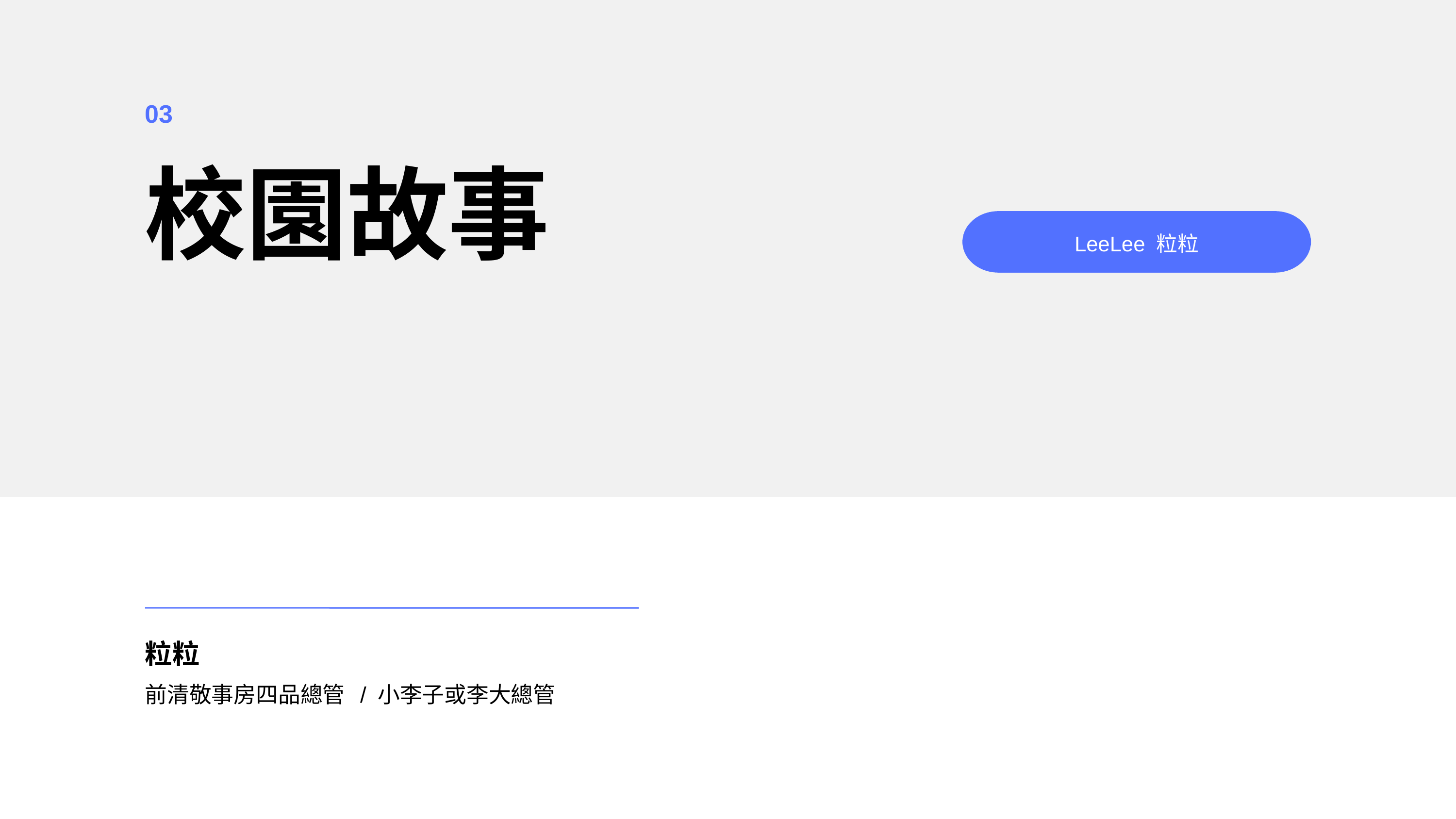

03
校園故事

LeeLee 粒粒

粒粒
前清敬事房四品總管  / 小李子或李大總管